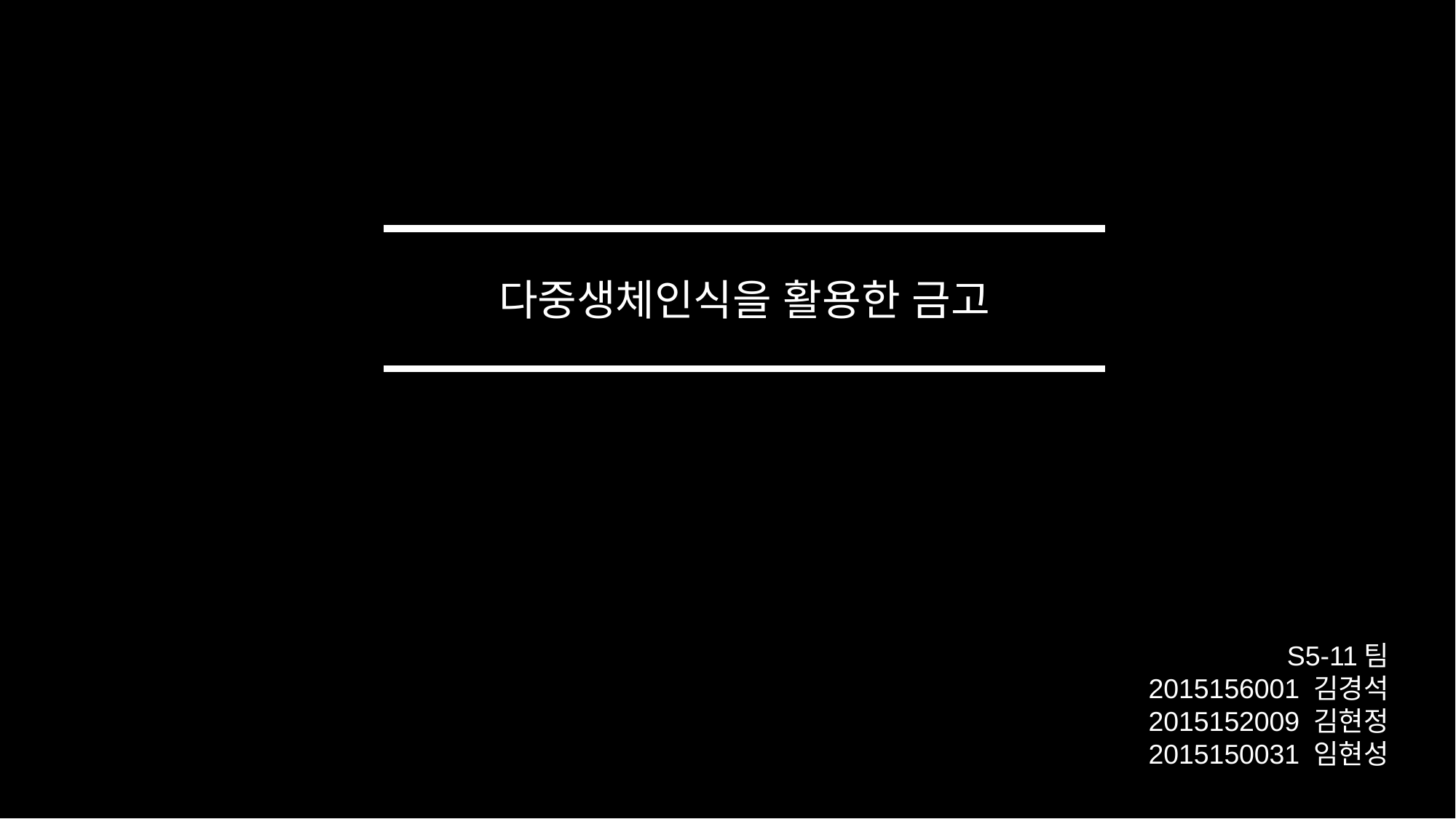

다중생체인식을 활용한 금고
S5-11팀
2015156001 김경석
2015152009 김현정
2015150031 임현성